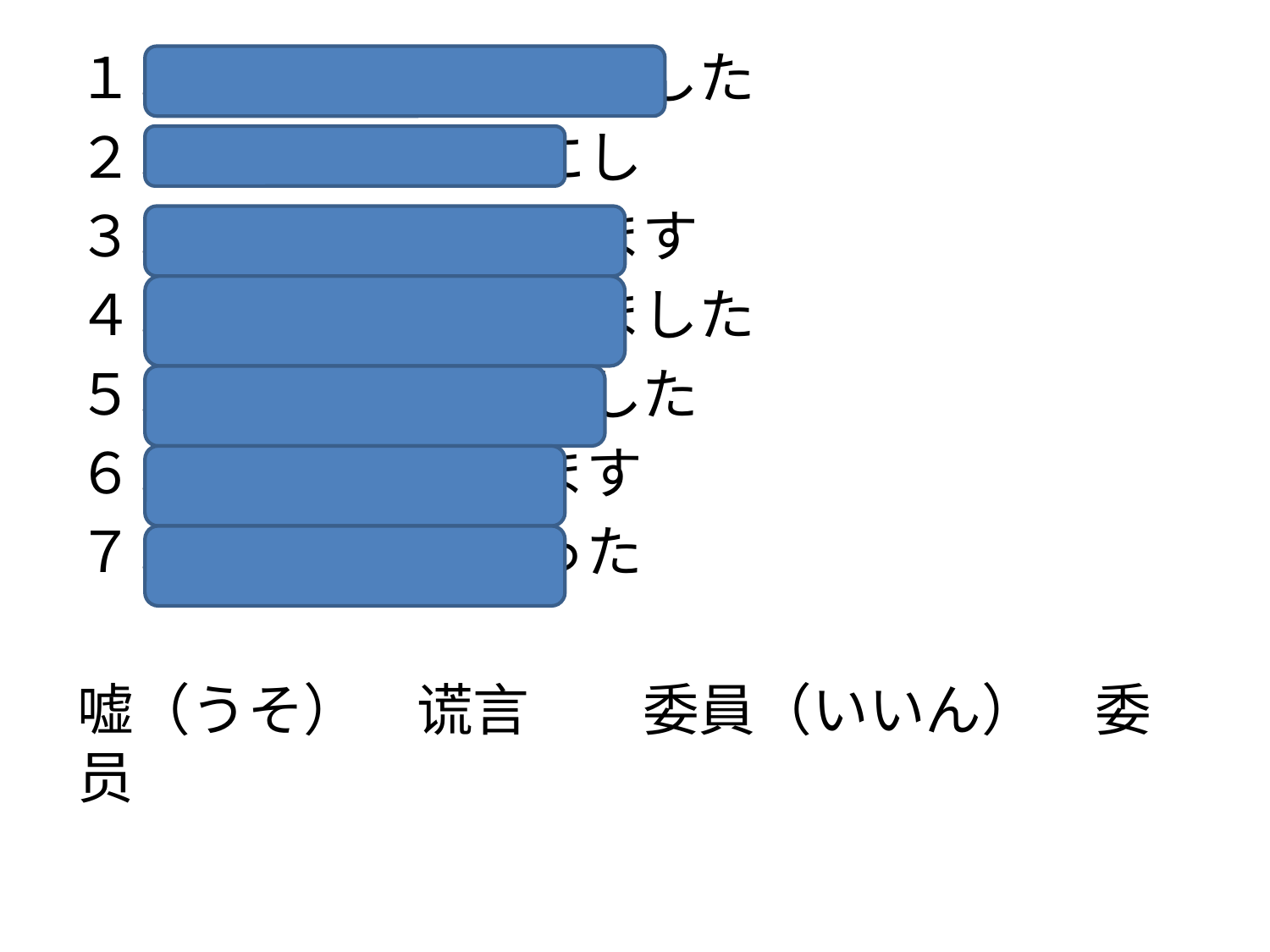

１．出すことになりました
２．信じないことにし
３．することになります
４．行くことになりました
５．帰ることにしました
６．言うことにします
７．することになった

嘘（うそ）　谎言　　委員（いいん）　委员